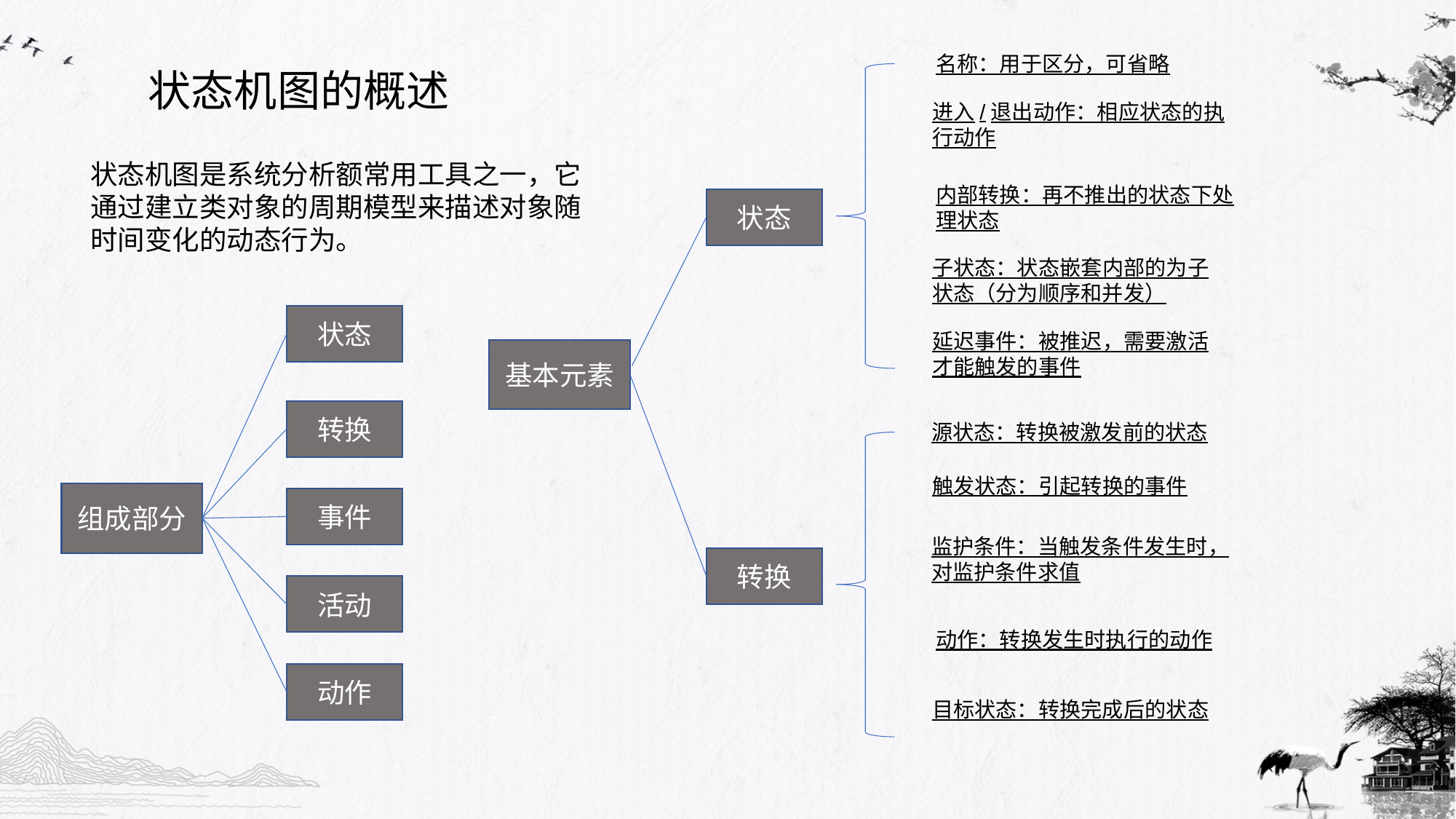

名称：用于区分，可省略
# 状态机图的概述

进入/退出动作：相应状态的执行动作
状态机图是系统分析额常用工具之一，它通过建立类对象的周期模型来描述对象随时间变化的动态行为。
内部转换：再不推出的状态下处理状态
状态
子状态：状态嵌套内部的为子状态（分为顺序和并发）
状态
延迟事件：被推迟，需要激活才能触发的事件
基本元素
转换
源状态：转换被激发前的状态

触发状态：引起转换的事件
组成部分
事件
监护条件：当触发条件发生时，对监护条件求值
转换
活动
动作：转换发生时执行的动作
动作
目标状态：转换完成后的状态